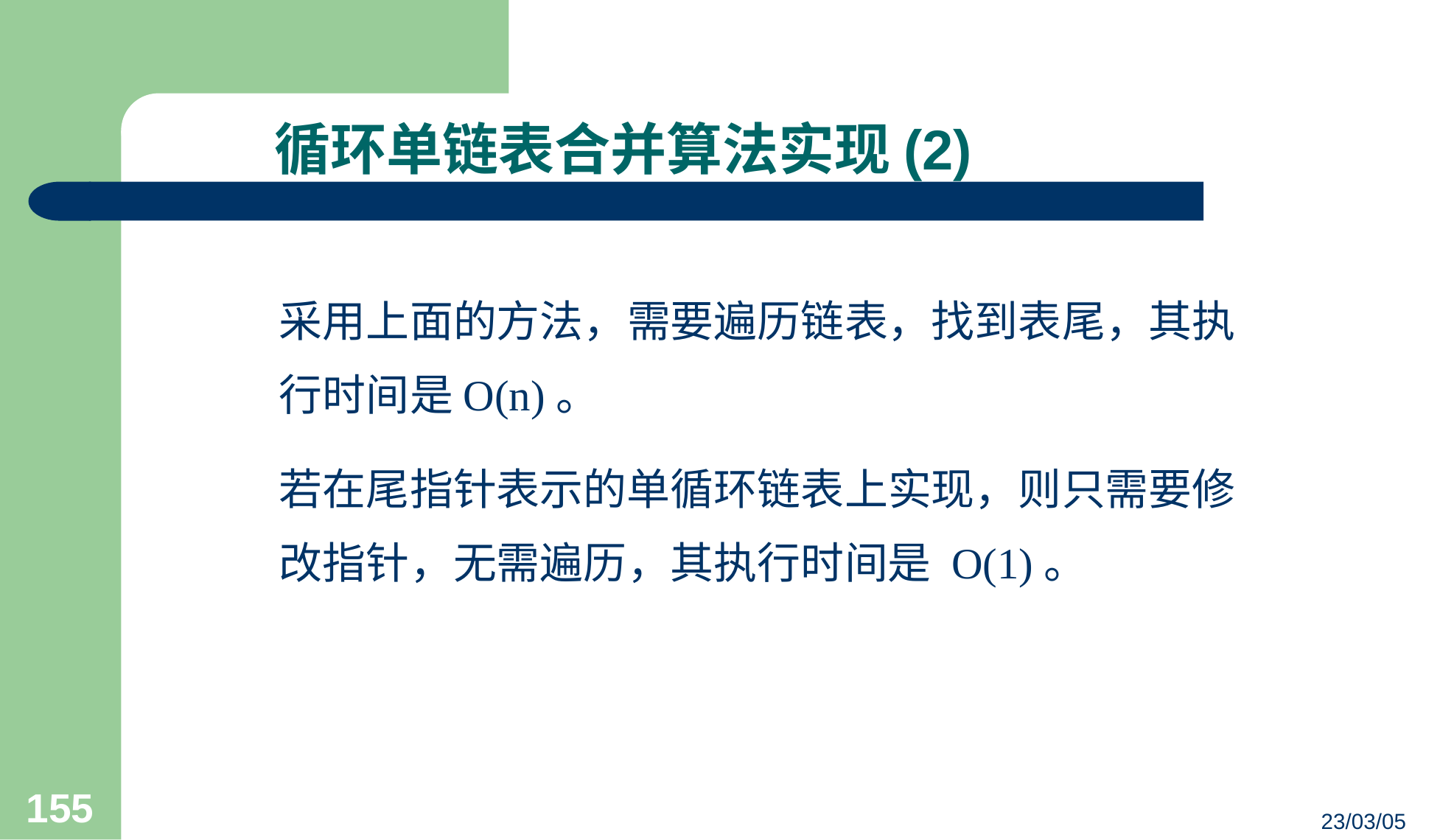

循环单链表合并算法实现(2)
采用上面的方法，需要遍历链表，找到表尾，其执行时间是O(n)。
若在尾指针表示的单循环链表上实现，则只需要修改指针，无需遍历，其执行时间是 O(1)。
155
23/03/05